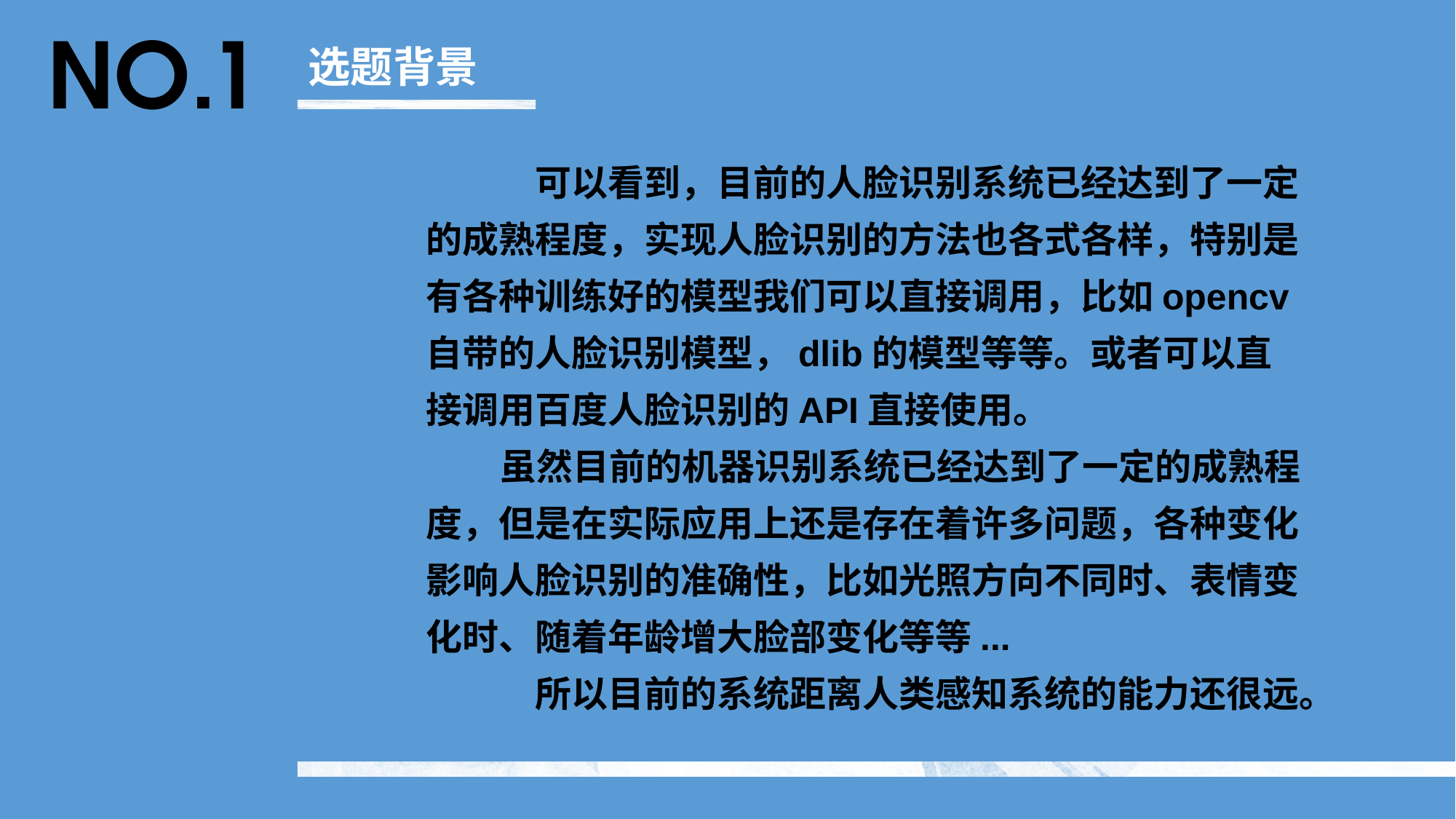

NO.1
选题背景
	可以看到，目前的人脸识别系统已经达到了一定的成熟程度，实现人脸识别的方法也各式各样，特别是有各种训练好的模型我们可以直接调用，比如opencv自带的人脸识别模型，dlib的模型等等。或者可以直接调用百度人脸识别的API直接使用。
        虽然目前的机器识别系统已经达到了一定的成熟程度，但是在实际应用上还是存在着许多问题，各种变化影响人脸识别的准确性，比如光照方向不同时、表情变化时、随着年龄增大脸部变化等等...
	所以目前的系统距离人类感知系统的能力还很远。